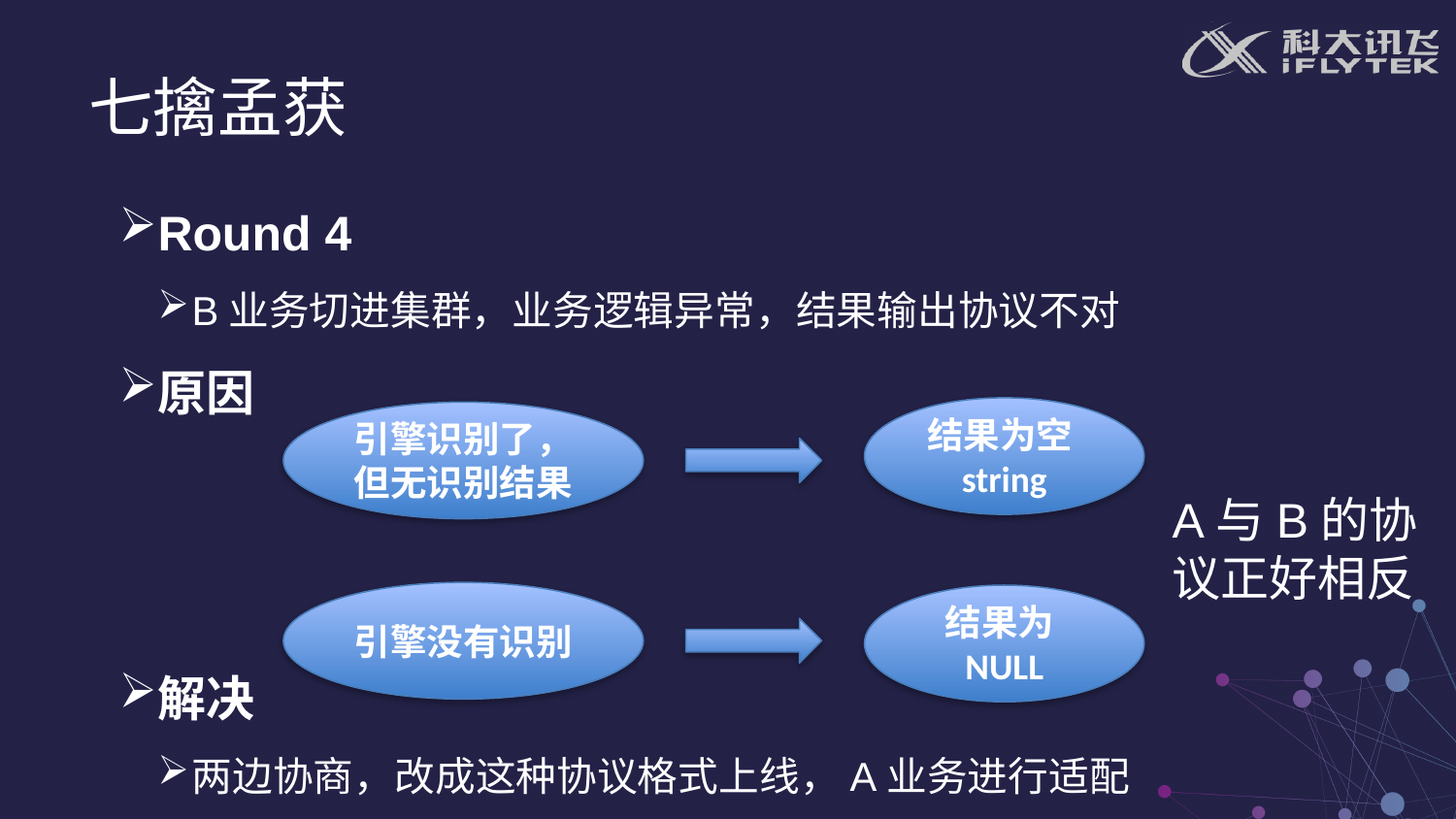

七擒孟获
Round 4
B业务切进集群，业务逻辑异常，结果输出协议不对
原因

解决
两边协商，改成这种协议格式上线，A业务进行适配
结果为空string
引擎识别了，但无识别结果

A与B的协议正好相反
引擎没有识别
结果为NULL